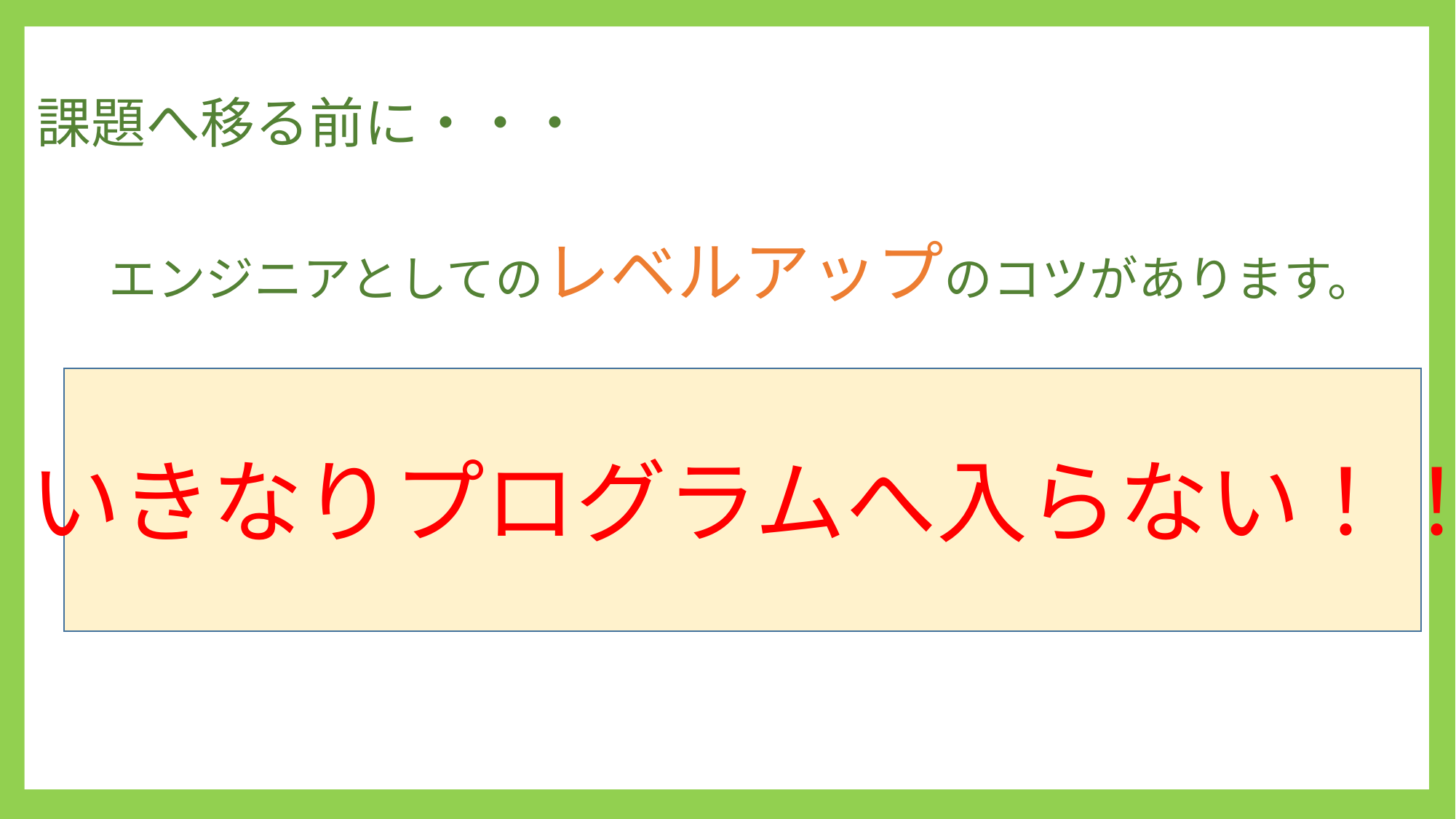

課題へ移る前に・・・
エンジニアとしてのレベルアップのコツがあります。

いきなりプログラムへ入らない！！